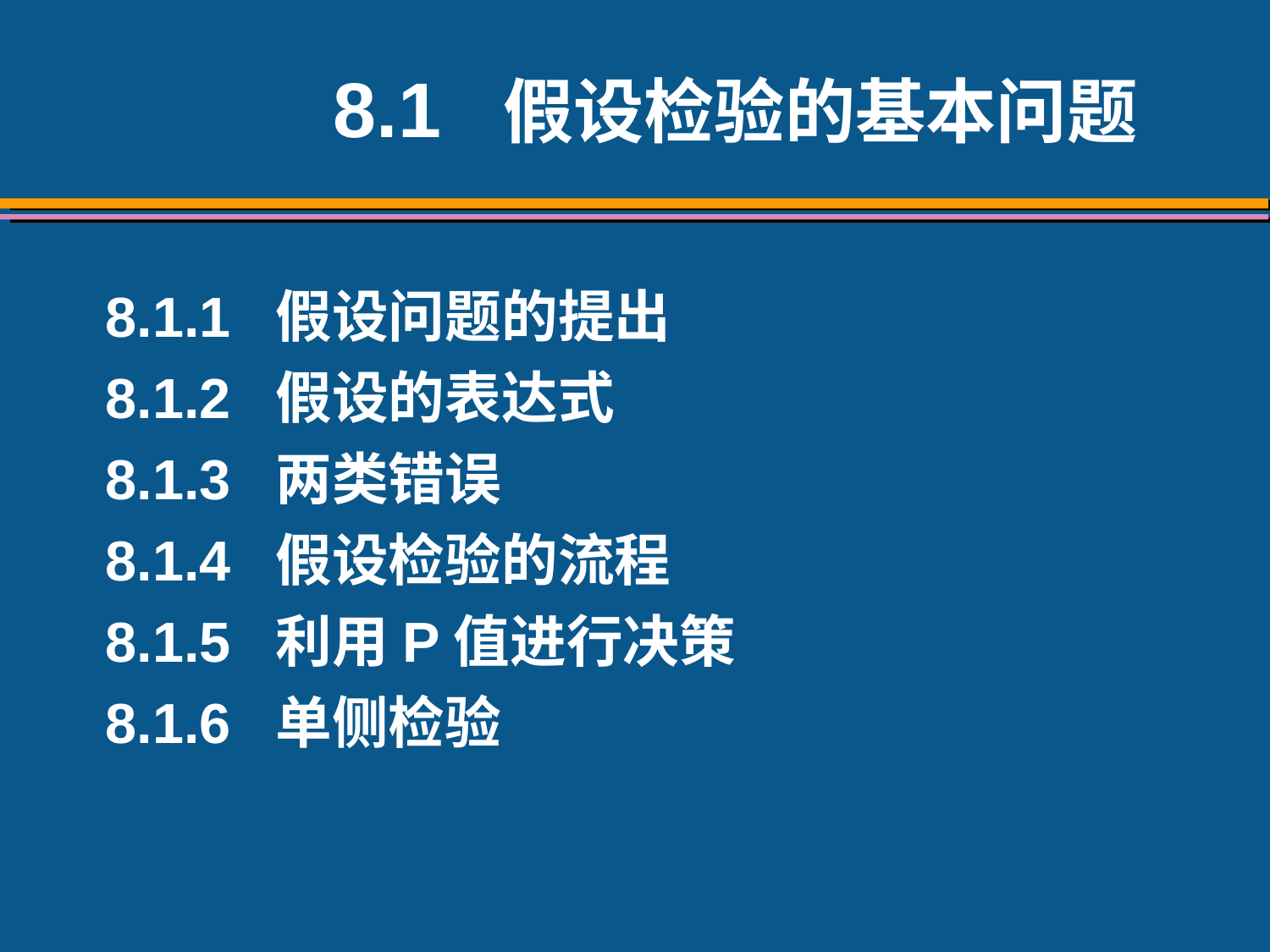

8.1  假设检验的基本问题
8.1.1  假设问题的提出
8.1.2  假设的表达式
8.1.3  两类错误
8.1.4  假设检验的流程
8.1.5  利用P值进行决策
8.1.6  单侧检验